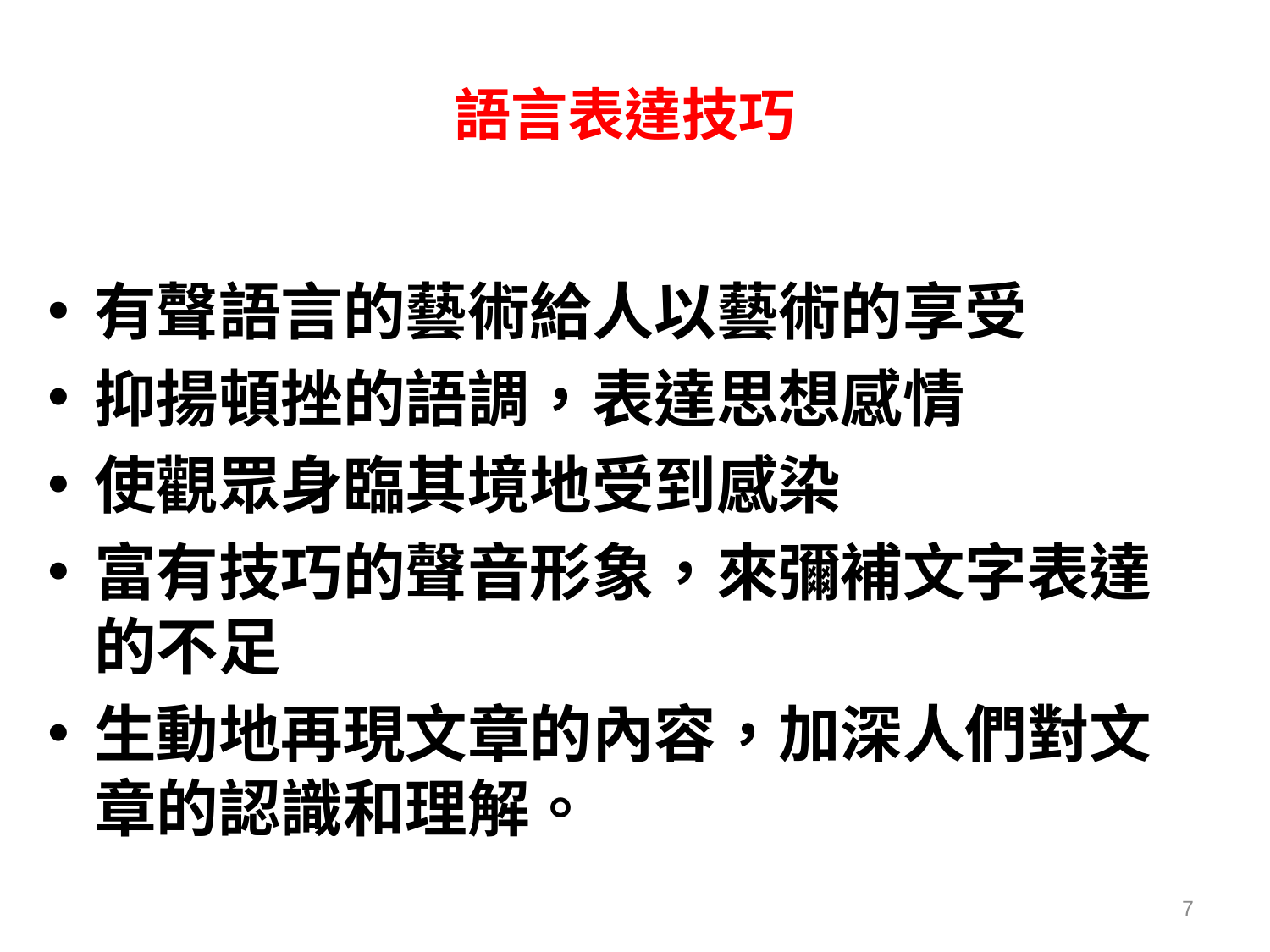

# 語言表達技巧
有聲語言的藝術給人以藝術的享受
抑揚頓挫的語調，表達思想感情
使觀眾身臨其境地受到感染
富有技巧的聲音形象，來彌補文字表達的不足
生動地再現文章的內容，加深人們對文章的認識和理解。
7